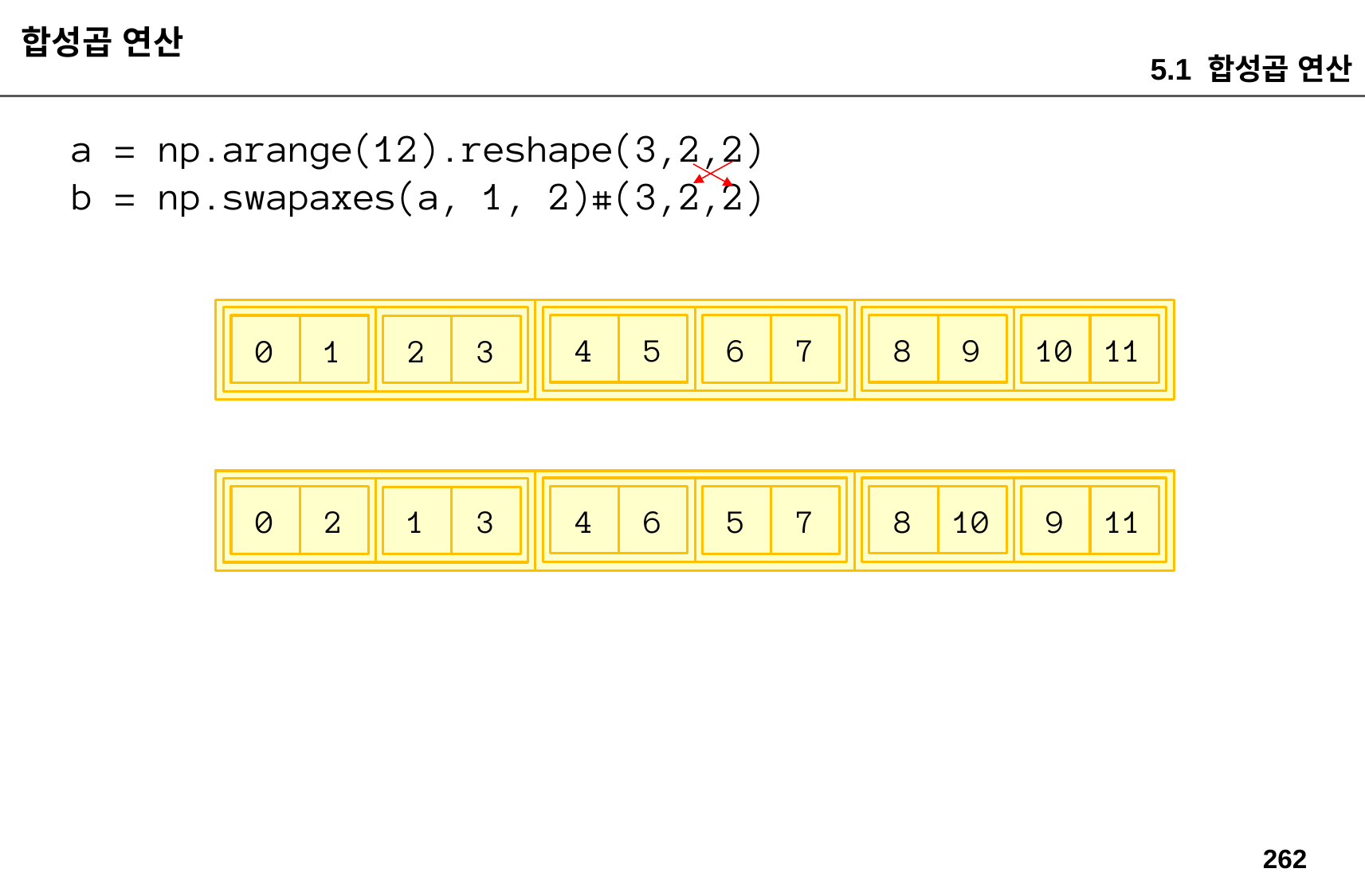

합성곱 연산
5.1 합성곱 연산
a = np.arange(12).reshape(3,2,2)
b = np.swapaxes(a, 1, 2)#(3,2,2)

4
5
8
9
6
7
10
11
0
1
2
3

4
6
8
10
5
7
9
11
0
2
1
3